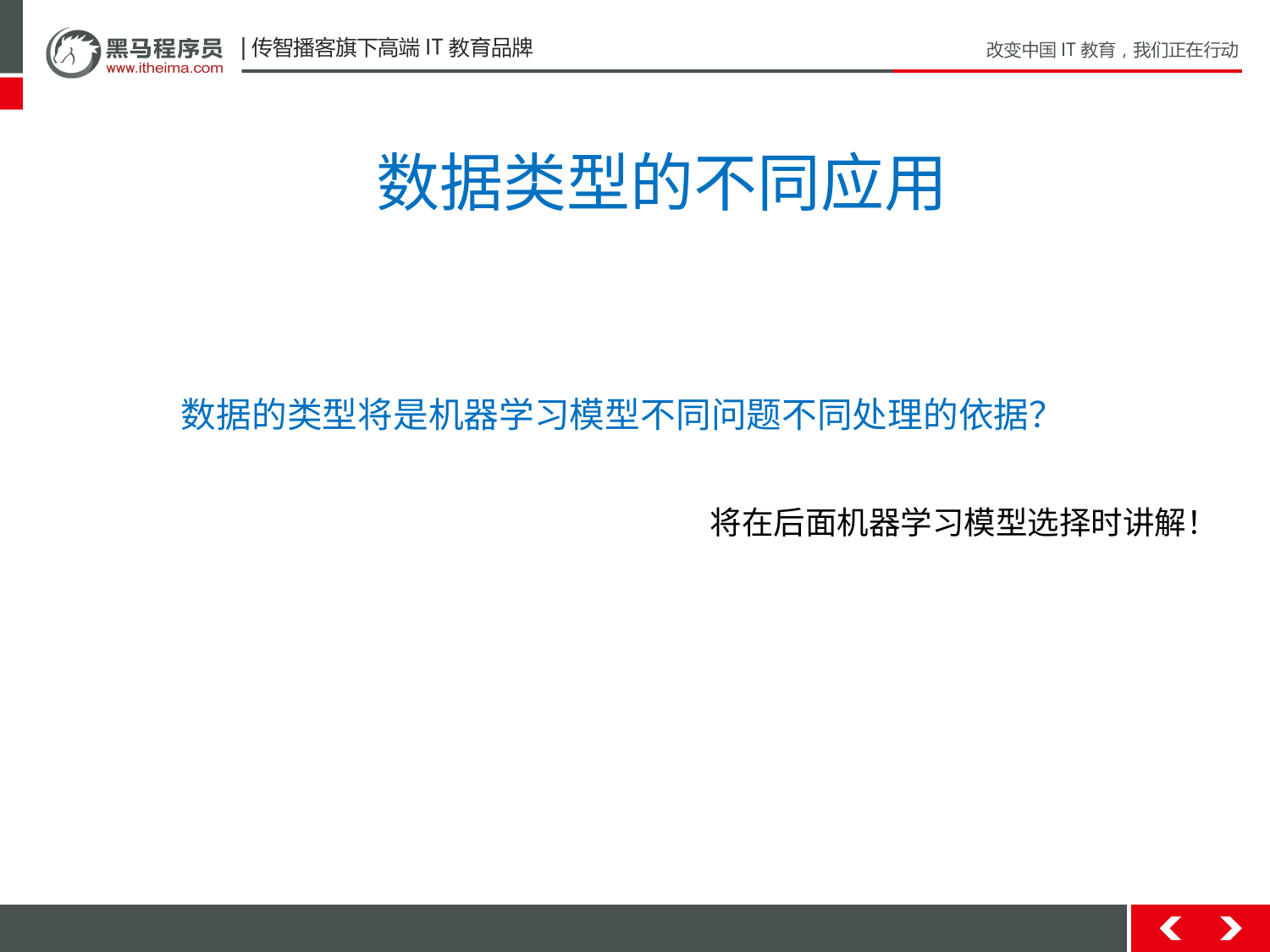

数据类型的不同应用
数据的类型将是机器学习模型不同问题不同处理的依据？
将在后面机器学习模型选择时讲解！